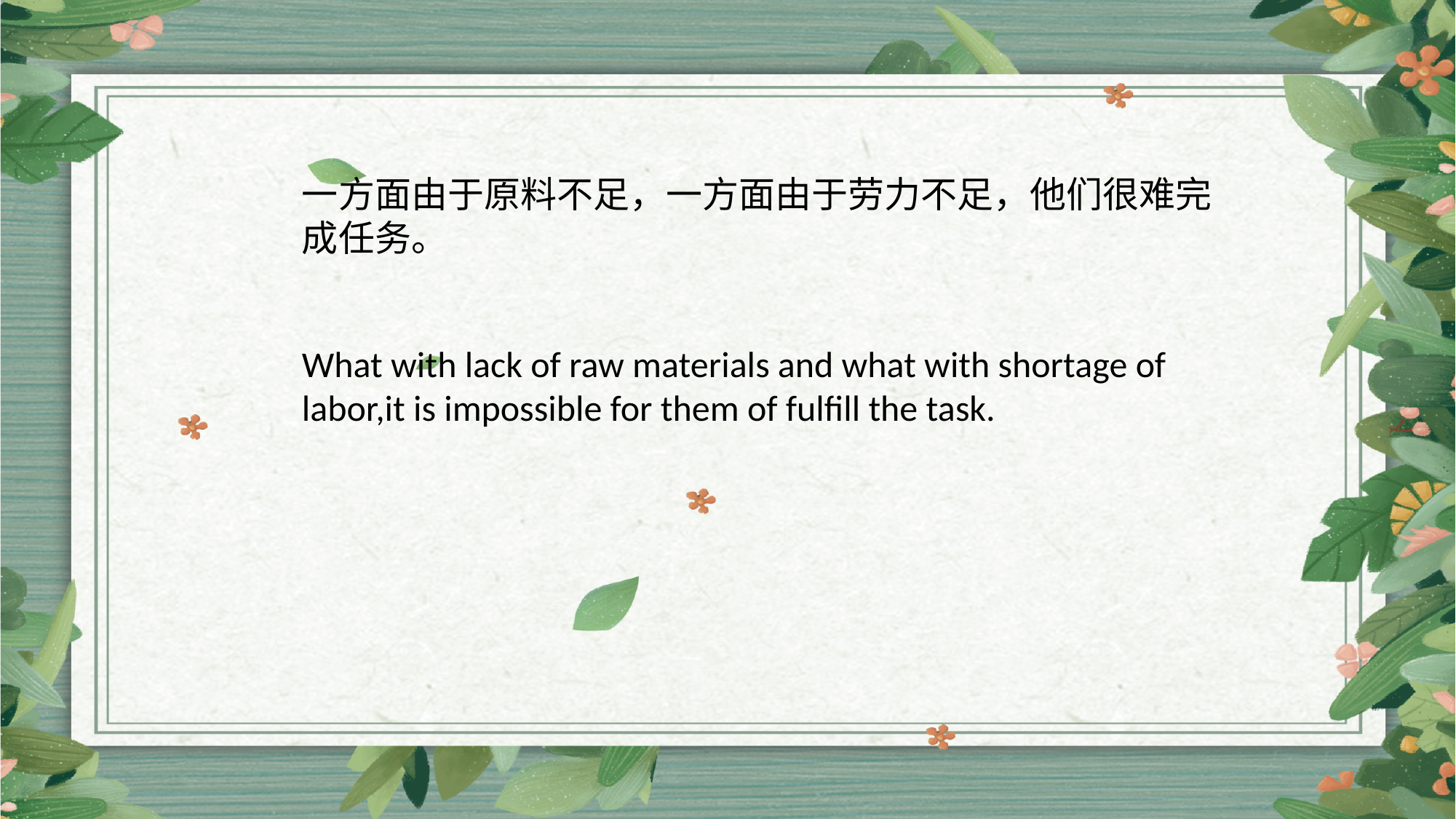

一方面由于原料不足，一方面由于劳力不足，他们很难完成任务。
What with lack of raw materials and what with shortage of labor,it is impossible for them of fulfill the task.